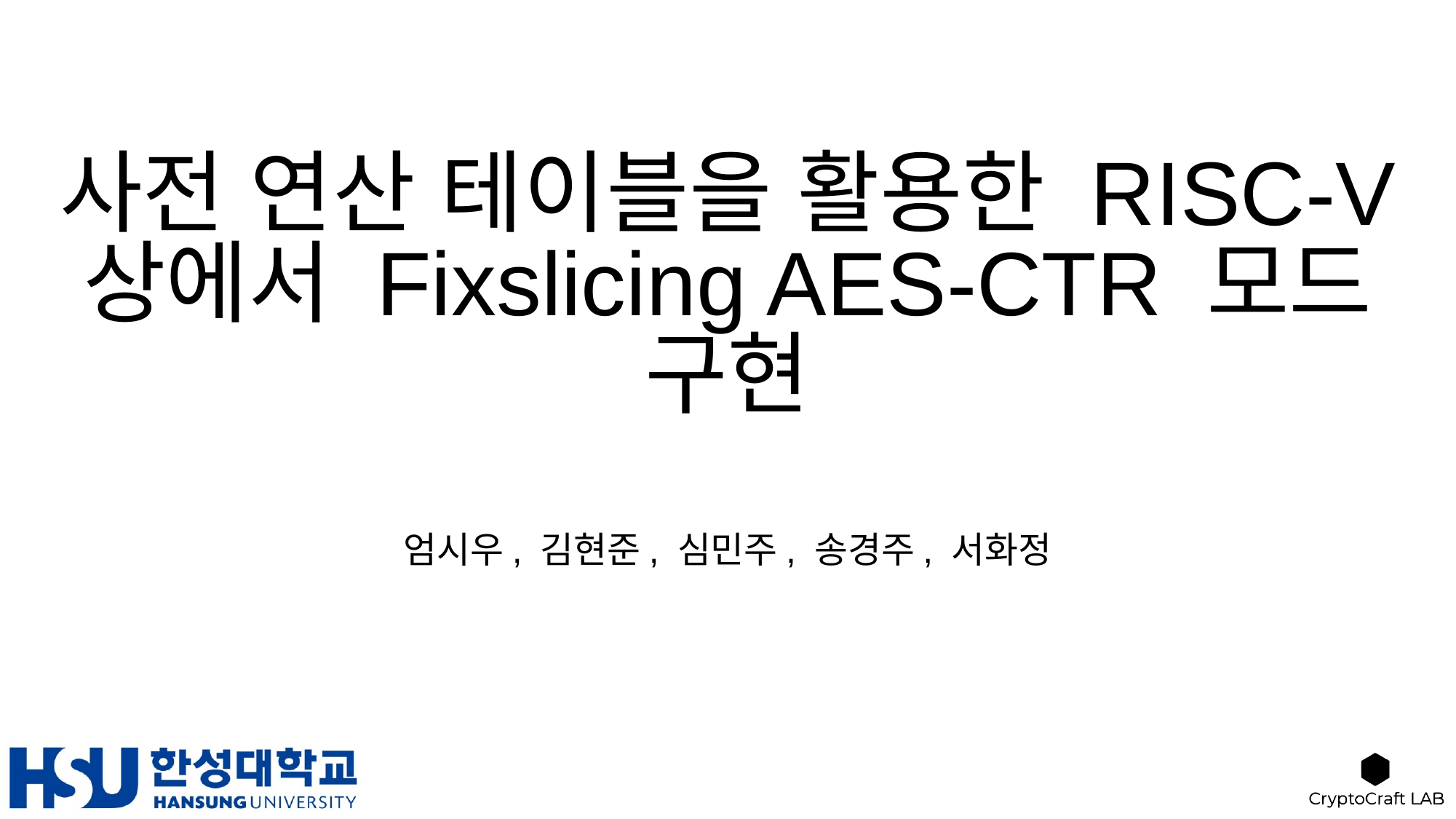

# 사전 연산 테이블을 활용한 RISC-V 상에서 Fixslicing AES-CTR 모드 구현
엄시우, 김현준, 심민주, 송경주, 서화정